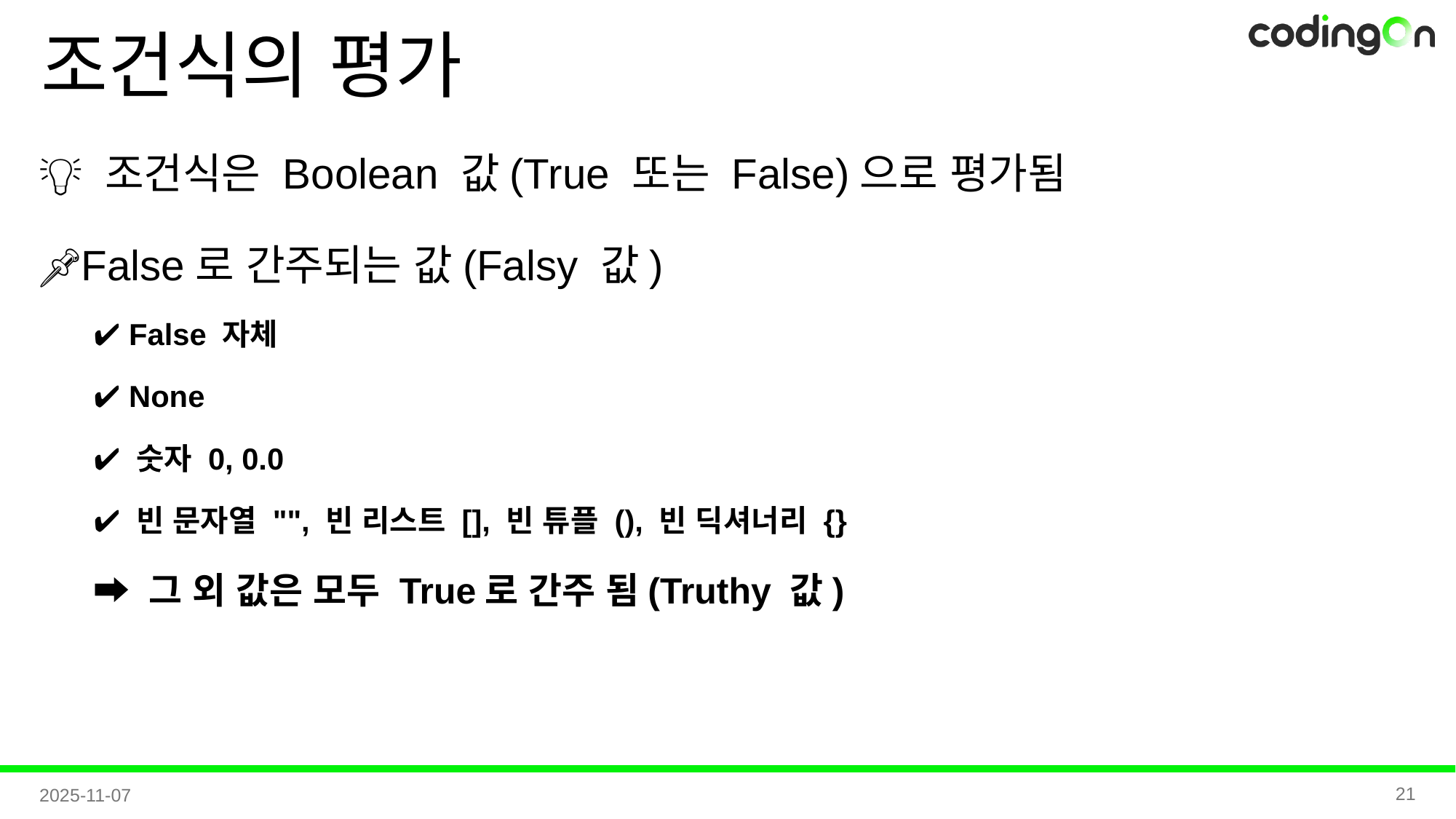

# 조건식의 평가
💡 조건식은 Boolean 값(True 또는 False)으로 평가됨
📌False로 간주되는 값(Falsy 값)
✔️ False 자체
✔️ None
✔️ 숫자 0, 0.0
✔️ 빈 문자열 "", 빈 리스트 [], 빈 튜플 (), 빈 딕셔너리 {}
➡️ 그 외 값은 모두 True로 간주 됨(Truthy 값)
21
2025-11-07